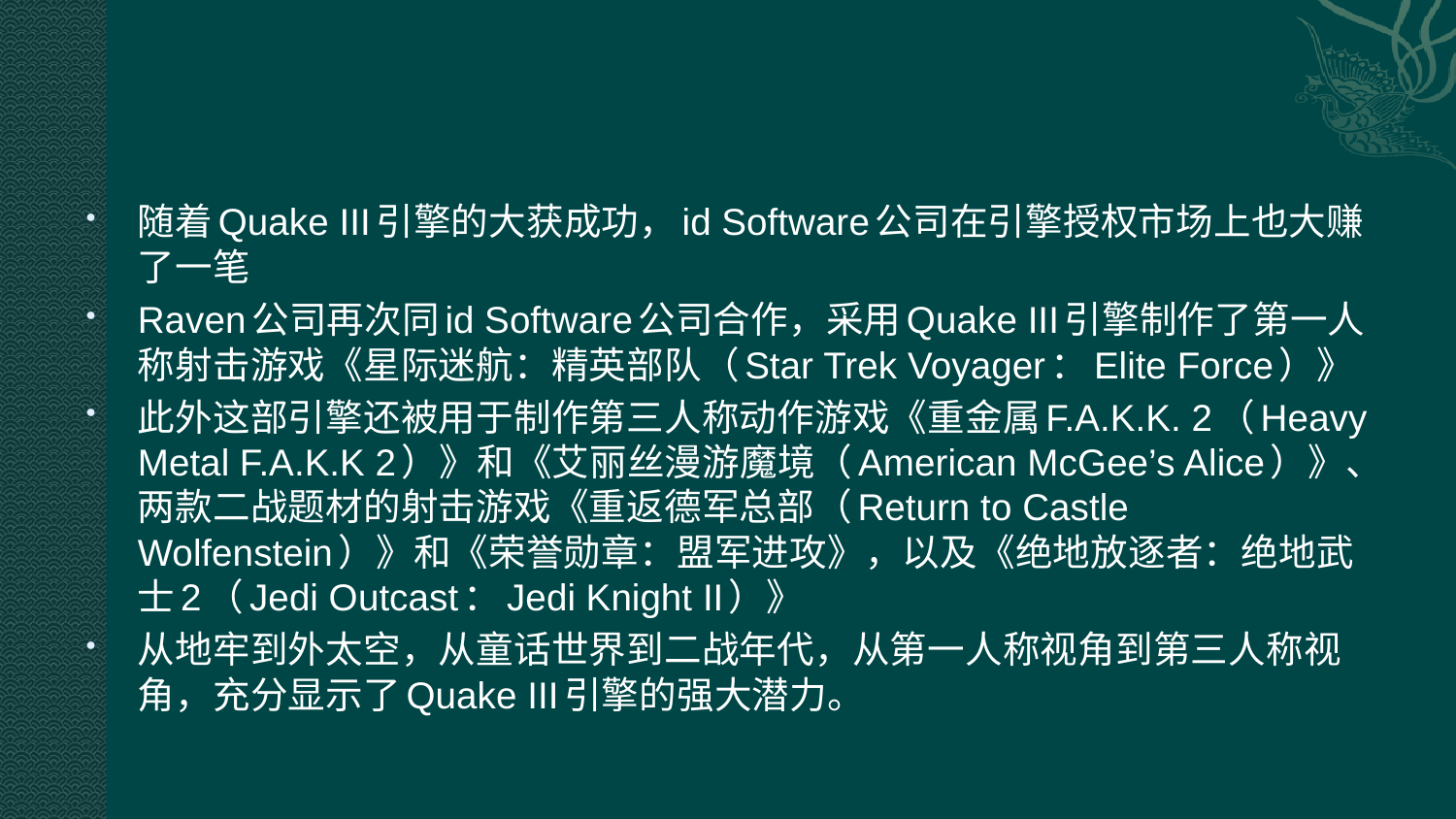

#
随着Quake III引擎的大获成功，id Software公司在引擎授权市场上也大赚了一笔
Raven公司再次同id Software公司合作，采用Quake III引擎制作了第一人称射击游戏《星际迷航：精英部队（Star Trek Voyager：Elite Force）》
此外这部引擎还被用于制作第三人称动作游戏《重金属F.A.K.K. 2（Heavy Metal F.A.K.K 2）》和《艾丽丝漫游魔境（American McGee’s Alice）》、两款二战题材的射击游戏《重返德军总部（Return to Castle Wolfenstein）》和《荣誉勋章：盟军进攻》，以及《绝地放逐者：绝地武士2（Jedi Outcast：Jedi Knight II）》
从地牢到外太空，从童话世界到二战年代，从第一人称视角到第三人称视角，充分显示了Quake III引擎的强大潜力。